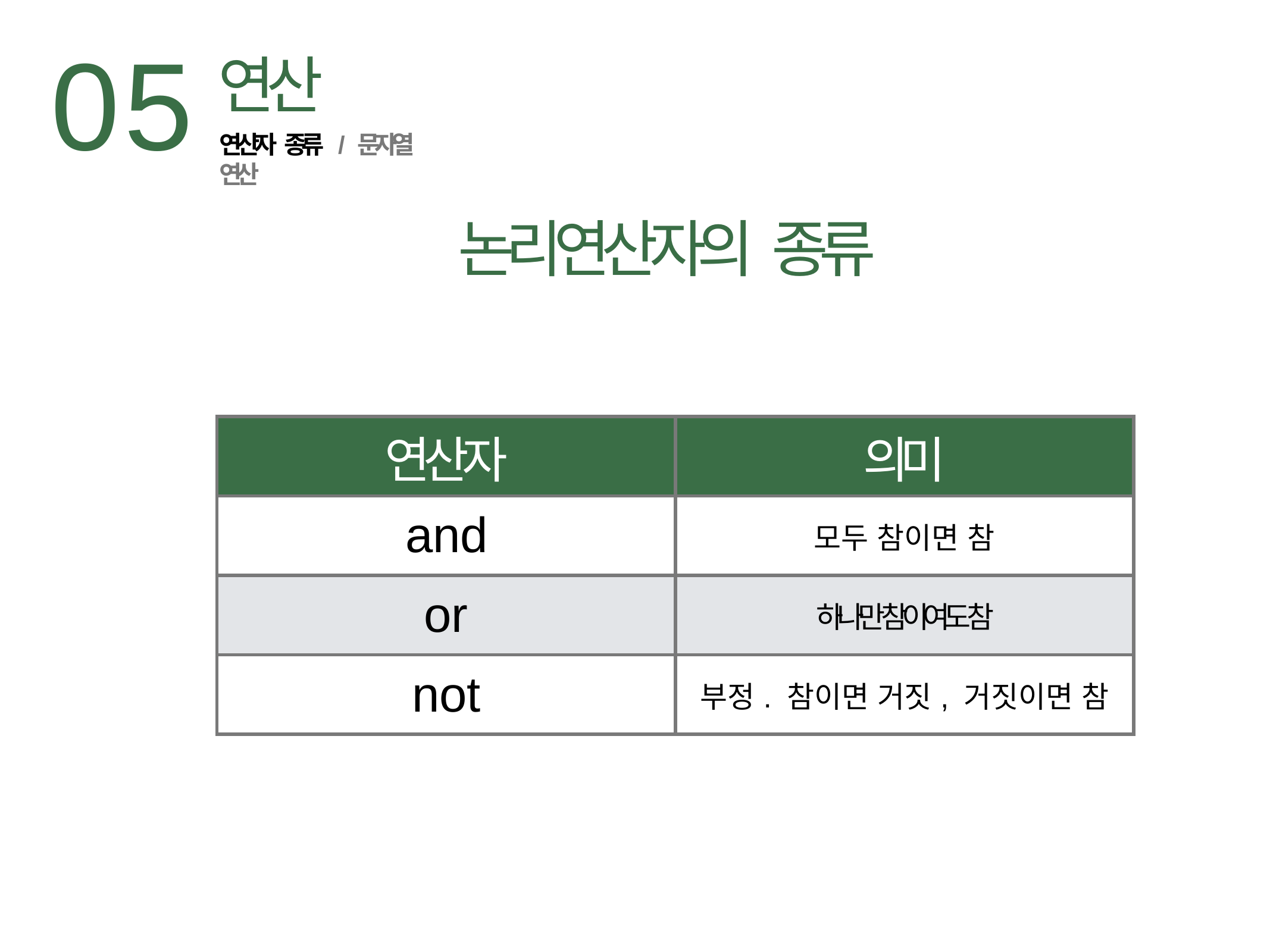

05
연산
연산자 종류	/ 문자열 연산
논리연산자의 종류
| 연산자 | 의미 |
| --- | --- |
| and | 모두 참이면 참 |
| or | 하나만 참이여도 참 |
| not | 부정. 참이면 거짓, 거짓이면 참 |